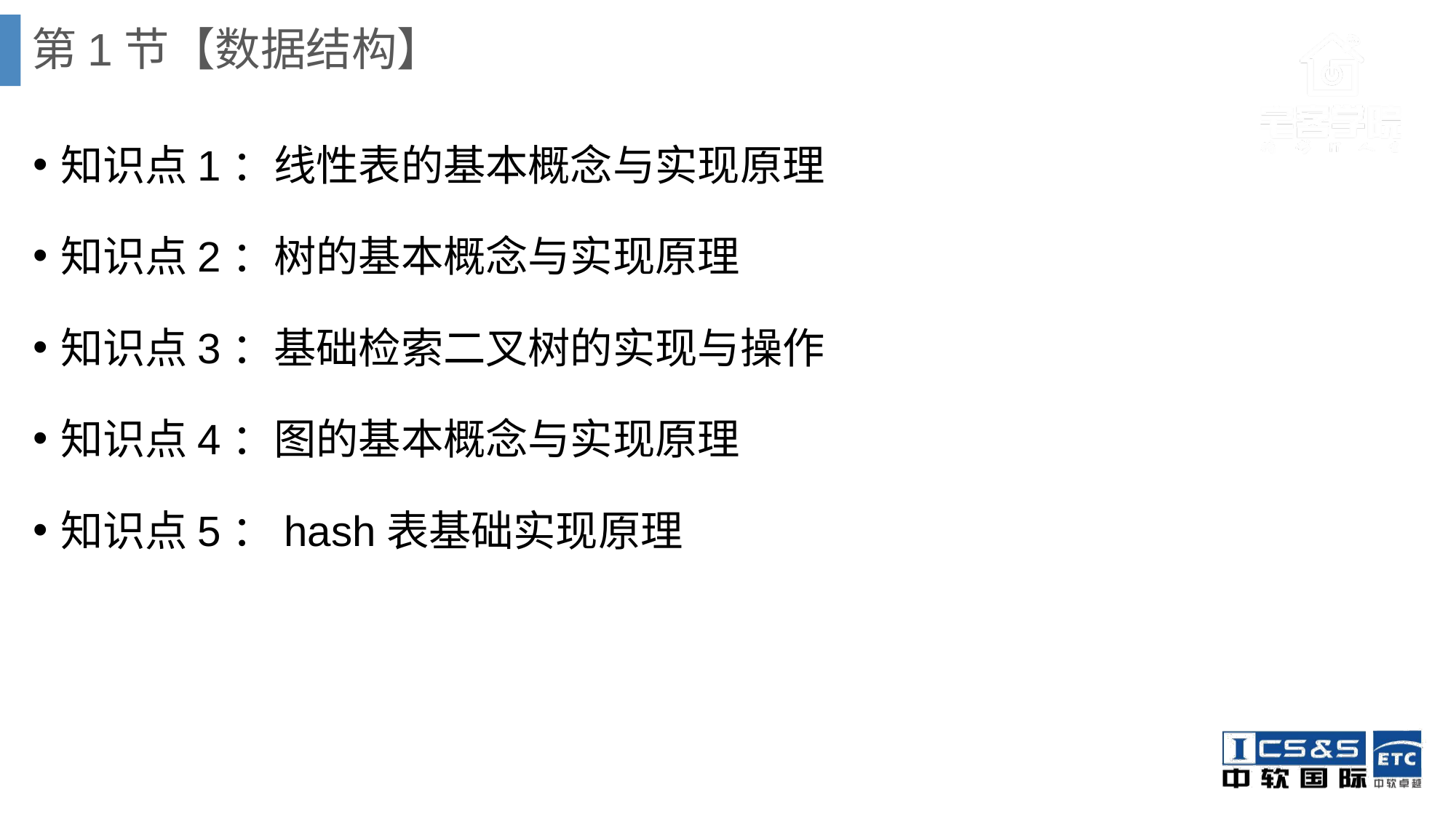

# 第1节【数据结构】
知识点1：线性表的基本概念与实现原理
知识点2：树的基本概念与实现原理
知识点3：基础检索二叉树的实现与操作
知识点4：图的基本概念与实现原理
知识点5：hash表基础实现原理